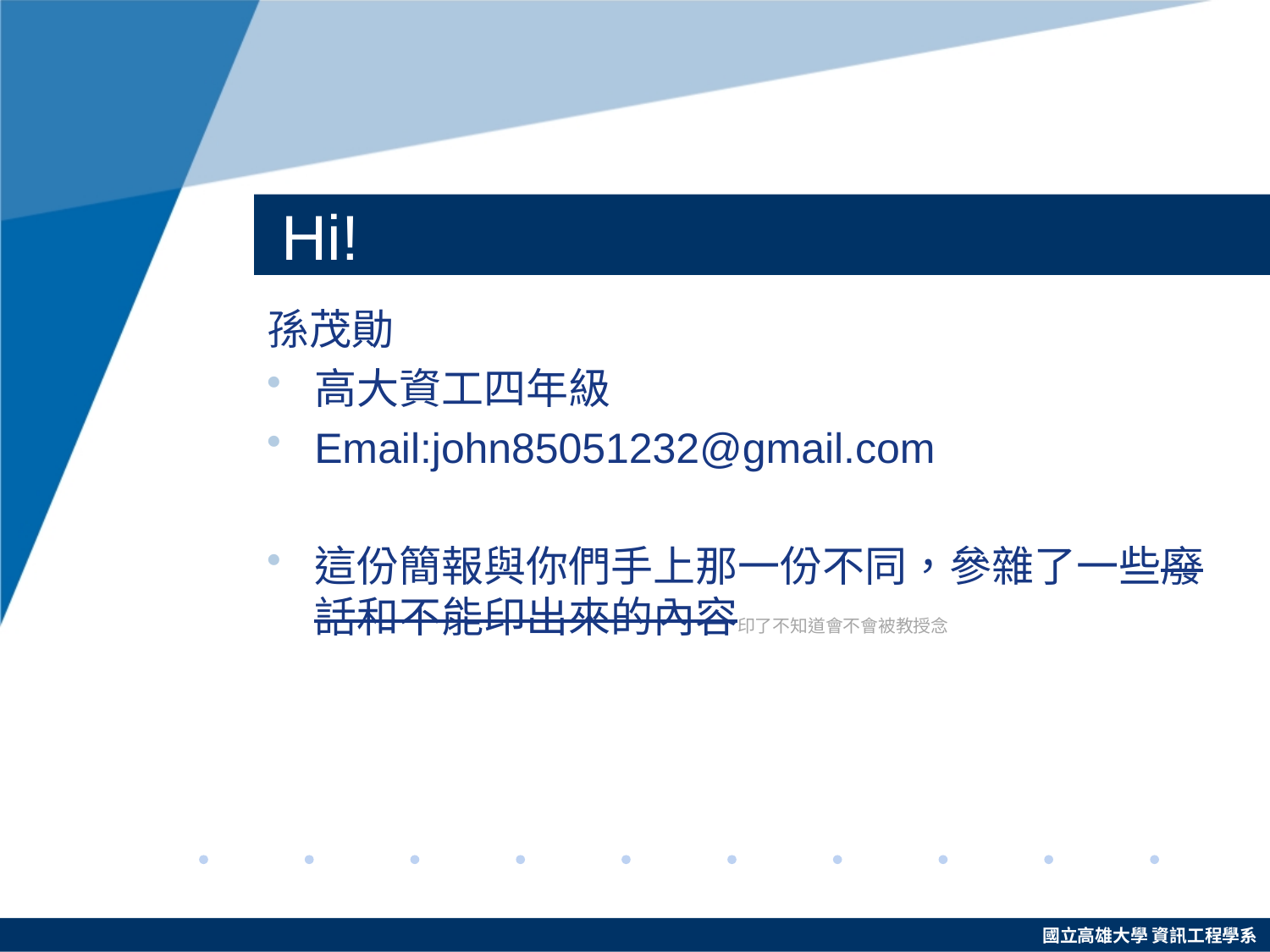

# Hi!
孫茂勛
高大資工四年級
Email:john85051232@gmail.com

這份簡報與你們手上那一份不同，參雜了一些廢話和不能印出來的內容印了不知道會不會被教授念